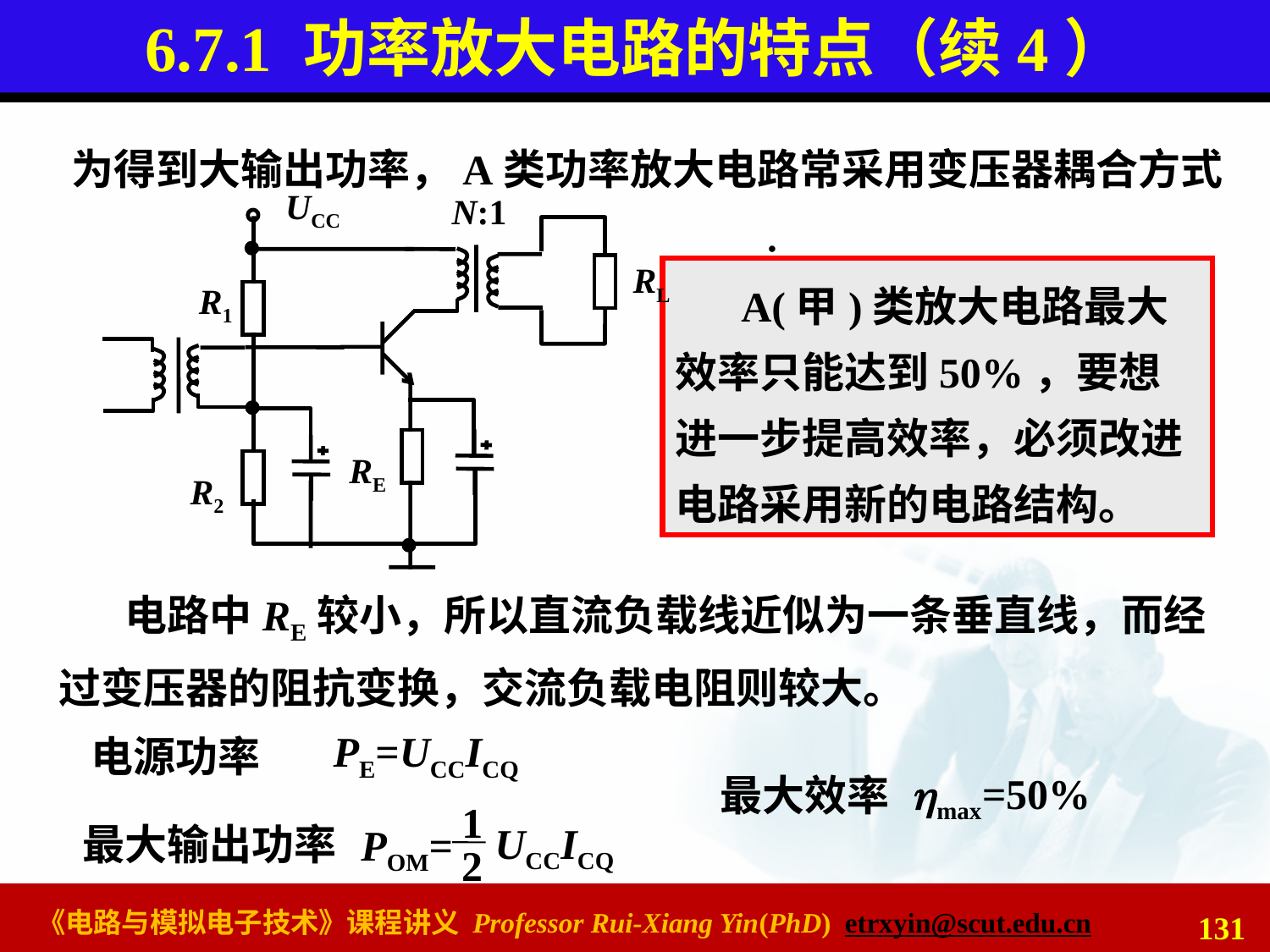

# 6.7.1 功率放大电路的特点（续4）
为得到大输出功率，A类功率放大电路常采用变压器耦合方式
UCC
N:1

RL

R1

RE

R2

iC

Q

uCE

VCC
O
A(甲)类放大电路最大效率只能达到50%，要想进一步提高效率，必须改进电路采用新的电路结构。
ICQ
电路中RE较小，所以直流负载线近似为一条垂直线，而经过变压器的阻抗变换，交流负载电阻则较大。
PE=UCCICQ
电源功率
ηmax=50%
最大效率
1
UCCICQ
2

POM=
最大输出功率
131